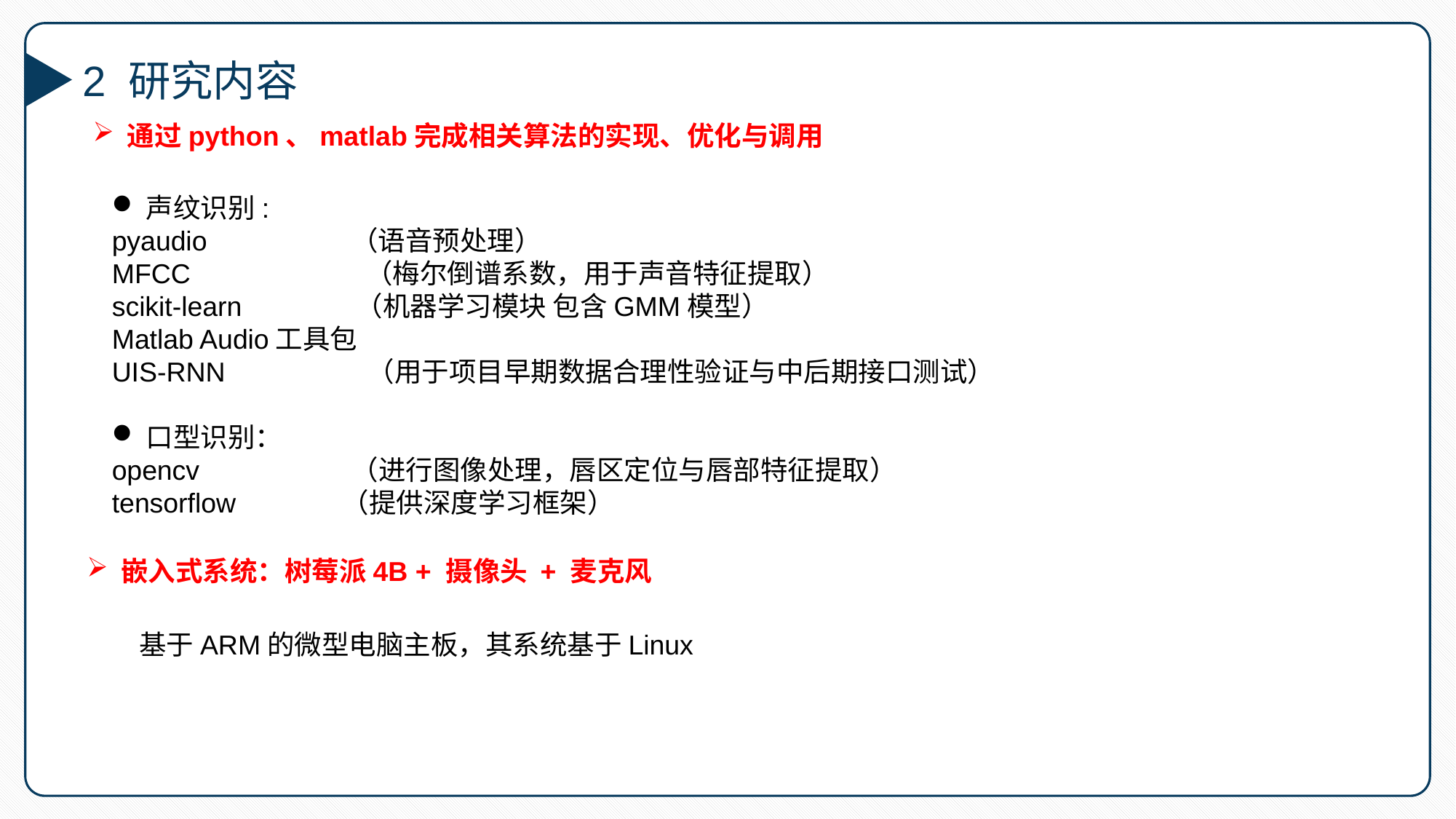

2 研究内容

通过python、matlab完成相关算法的实现、优化与调用
声纹识别:
pyaudio                  （语音预处理）
MFCC                      （梅尔倒谱系数，用于声音特征提取）
scikit-learn              （机器学习模块 包含GMM模型）
Matlab Audio工具包
UIS-RNN           	    （用于项目早期数据合理性验证与中后期接口测试）

口型识别：
opencv                   （进行图像处理，唇区定位与唇部特征提取）
tensorflow             （提供深度学习框架）

嵌入式系统：树莓派4B + 摄像头 + 麦克风
基于ARM的微型电脑主板，其系统基于Linux